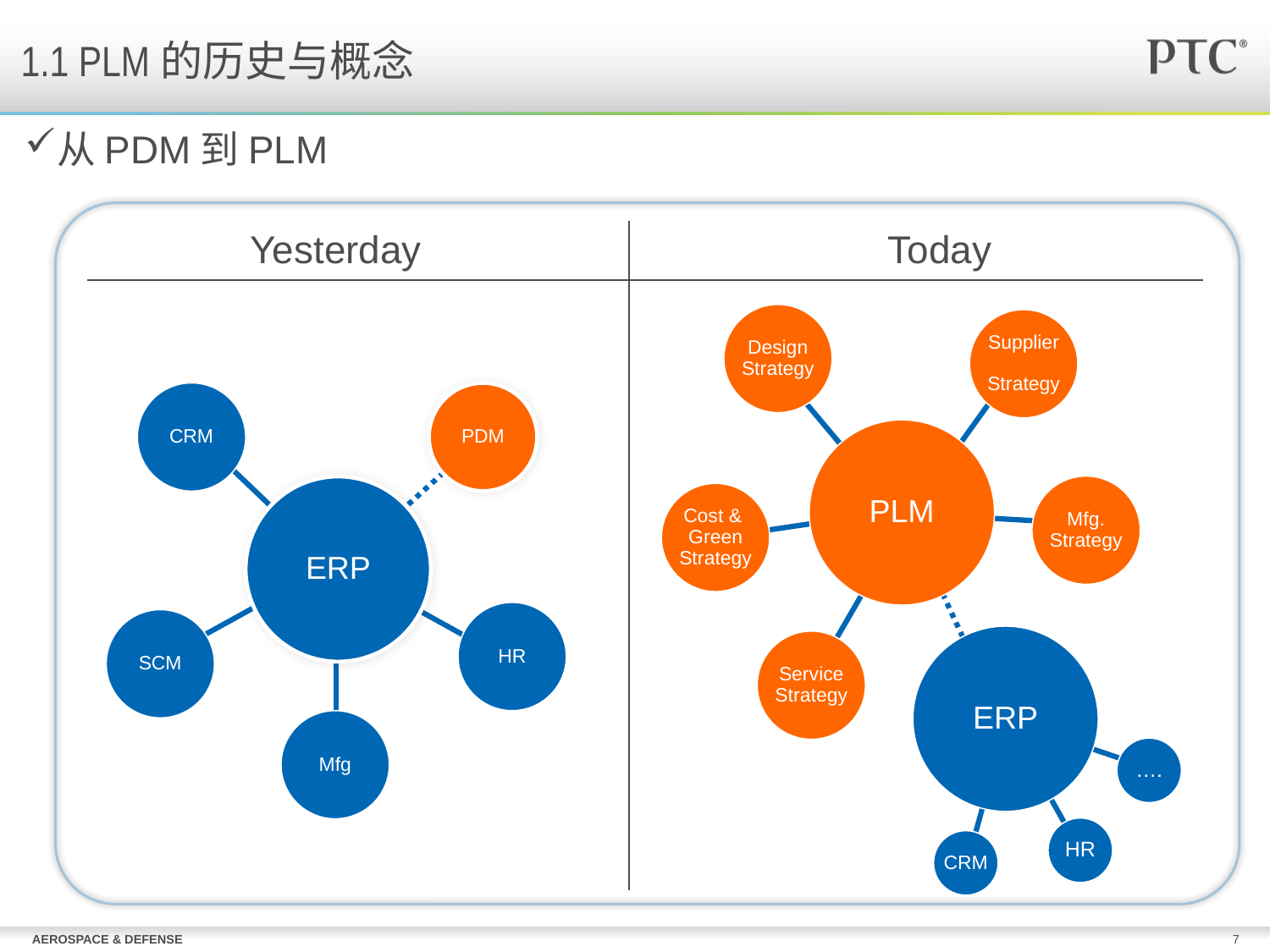

1.1 PLM的历史与概念
# 从PDM到PLM

Yesterday
Today
Design
Strategy
Supplier
Strategy
CRM
PDM
PLM
Mfg.
Strategy
ERP
Cost &
Green
Strategy
HR
SCM
ERP
Service
Strategy
Mfg
….
HR
CRM